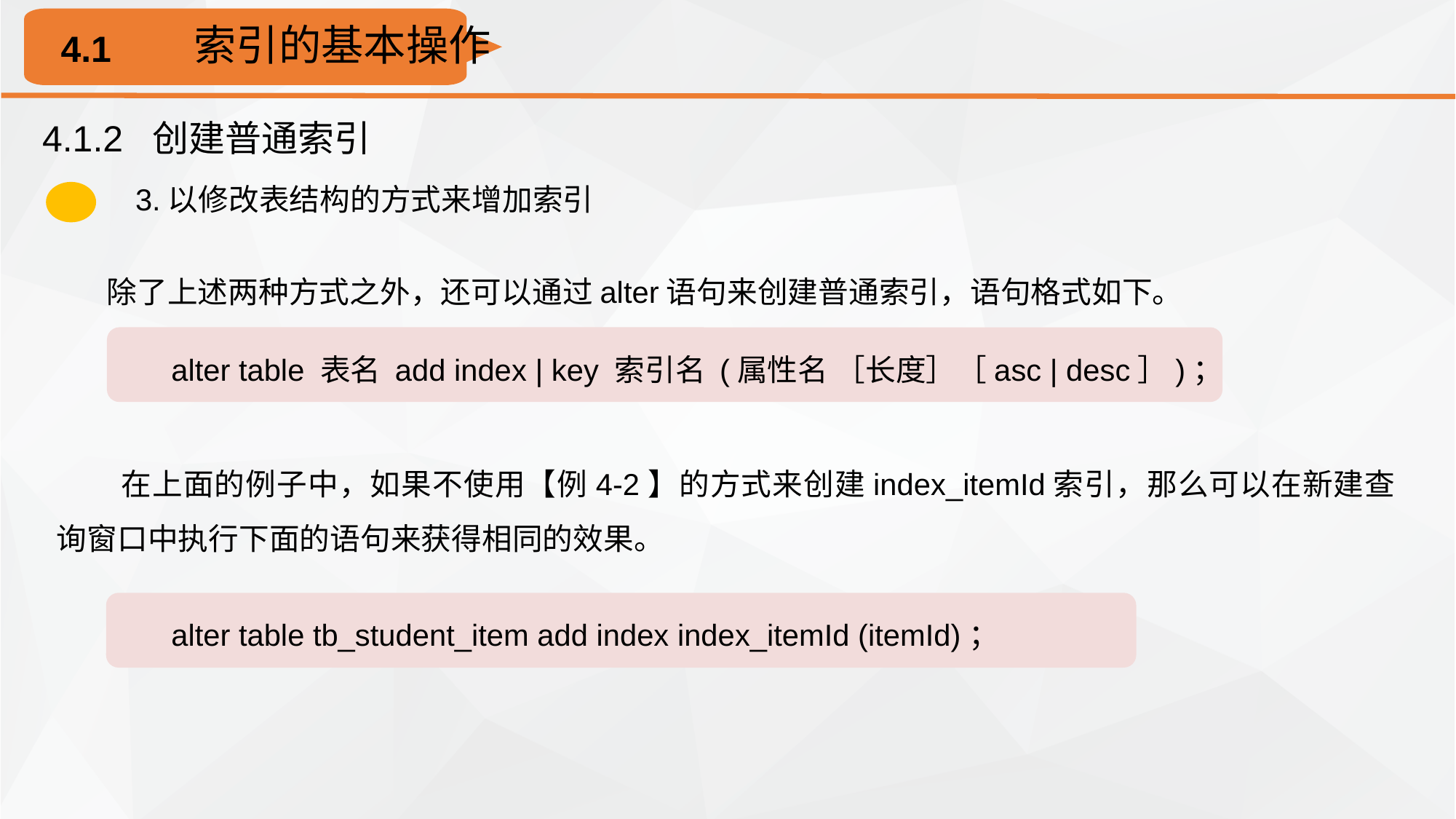

索引的基本操作
4.1
4.1.2  创建普通索引
3.以修改表结构的方式来增加索引

除了上述两种方式之外，还可以通过alter语句来创建普通索引，语句格式如下。
alter table 表名 add index | key 索引名 (属性名 ［长度］［asc | desc］)；

在上面的例子中，如果不使用【例4-2】的方式来创建index_itemId索引，那么可以在新建查询窗口中执行下面的语句来获得相同的效果。
alter table tb_student_item add index index_itemId (itemId)；